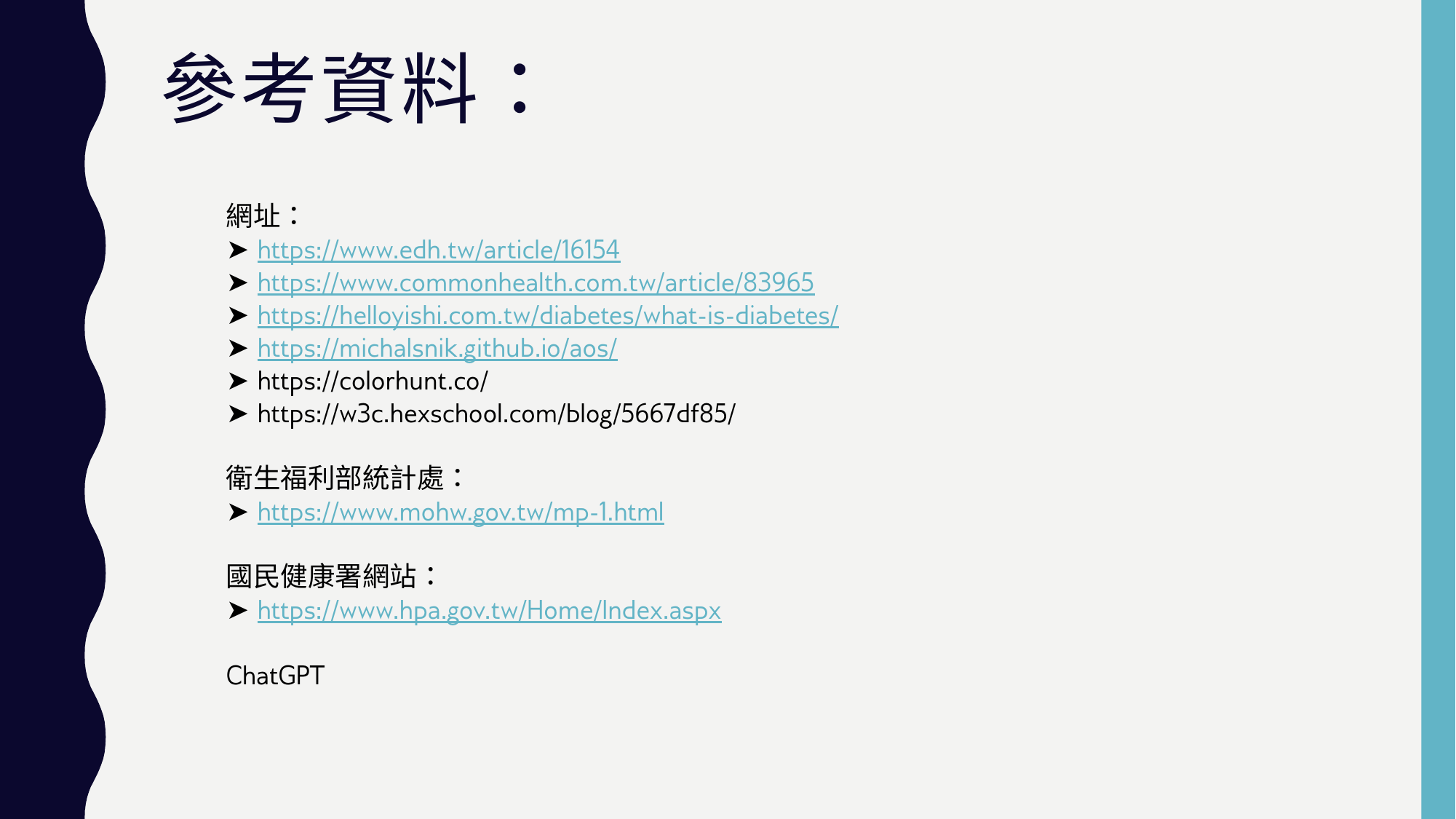

# 參考資料：
網址：
➤ https://www.edh.tw/article/16154
➤ https://www.commonhealth.com.tw/article/83965
➤ https://helloyishi.com.tw/diabetes/what-is-diabetes/
➤ https://michalsnik.github.io/aos/
➤ https://colorhunt.co/
➤ https://w3c.hexschool.com/blog/5667df85/

衛生福利部統計處：
➤ https://www.mohw.gov.tw/mp-1.html

國民健康署網站：
➤ https://www.hpa.gov.tw/Home/Index.aspx

ChatGPT